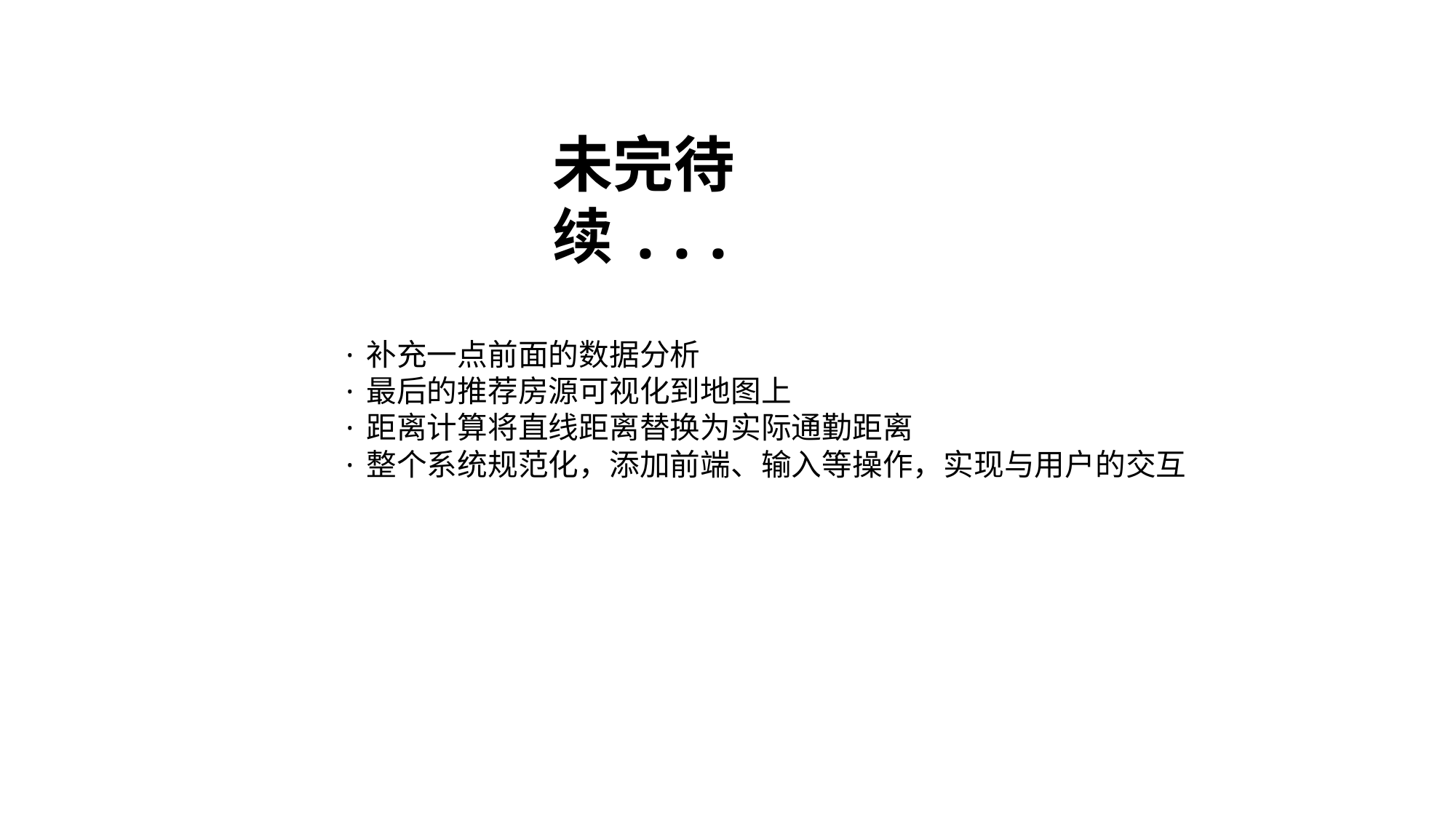

未完待续...
·补充一点前面的数据分析
·最后的推荐房源可视化到地图上
·距离计算将直线距离替换为实际通勤距离
·整个系统规范化，添加前端、输入等操作，实现与用户的交互